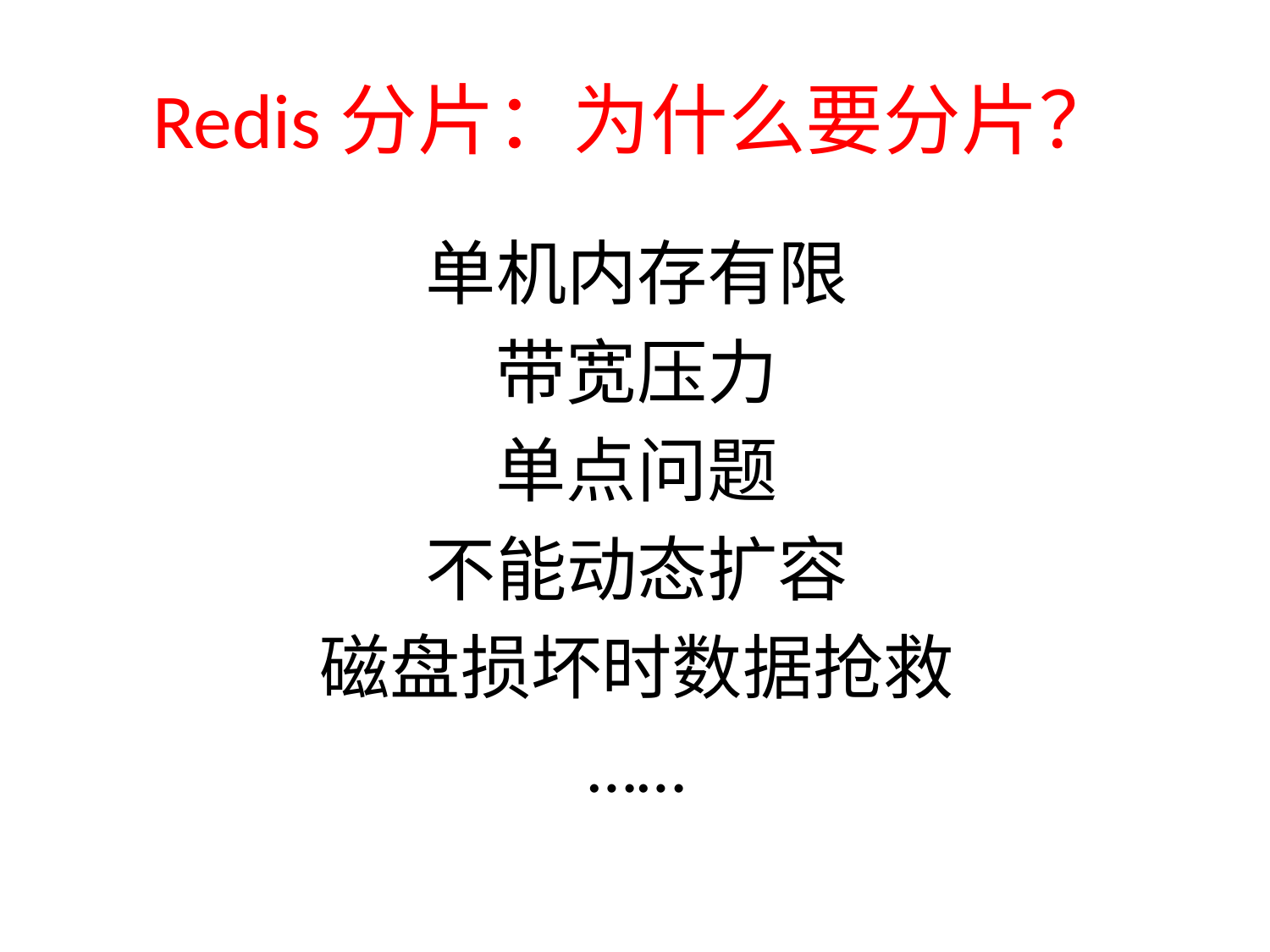

# Redis分片：为什么要分片？
单机内存有限
带宽压力
单点问题
不能动态扩容
磁盘损坏时数据抢救
……